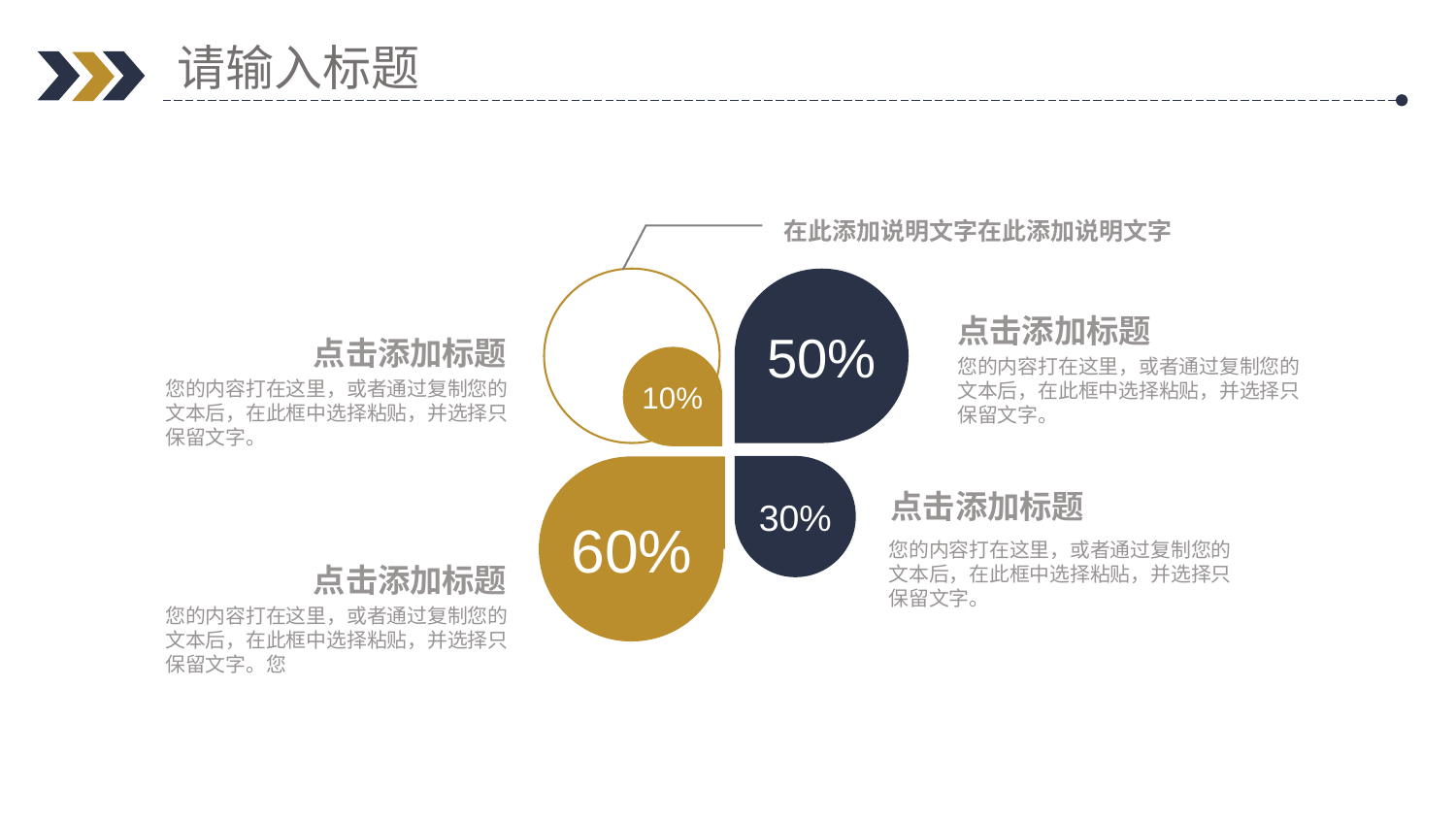

请输入标题

在此添加说明文字在此添加说明文字

50%
点击添加标题
点击添加标题
10%
您的内容打在这里，或者通过复制您的文本后，在此框中选择粘贴，并选择只保留文字。
您的内容打在这里，或者通过复制您的文本后，在此框中选择粘贴，并选择只保留文字。
30%
60%
点击添加标题
您的内容打在这里，或者通过复制您的文本后，在此框中选择粘贴，并选择只保留文字。
点击添加标题
您的内容打在这里，或者通过复制您的文本后，在此框中选择粘贴，并选择只保留文字。您